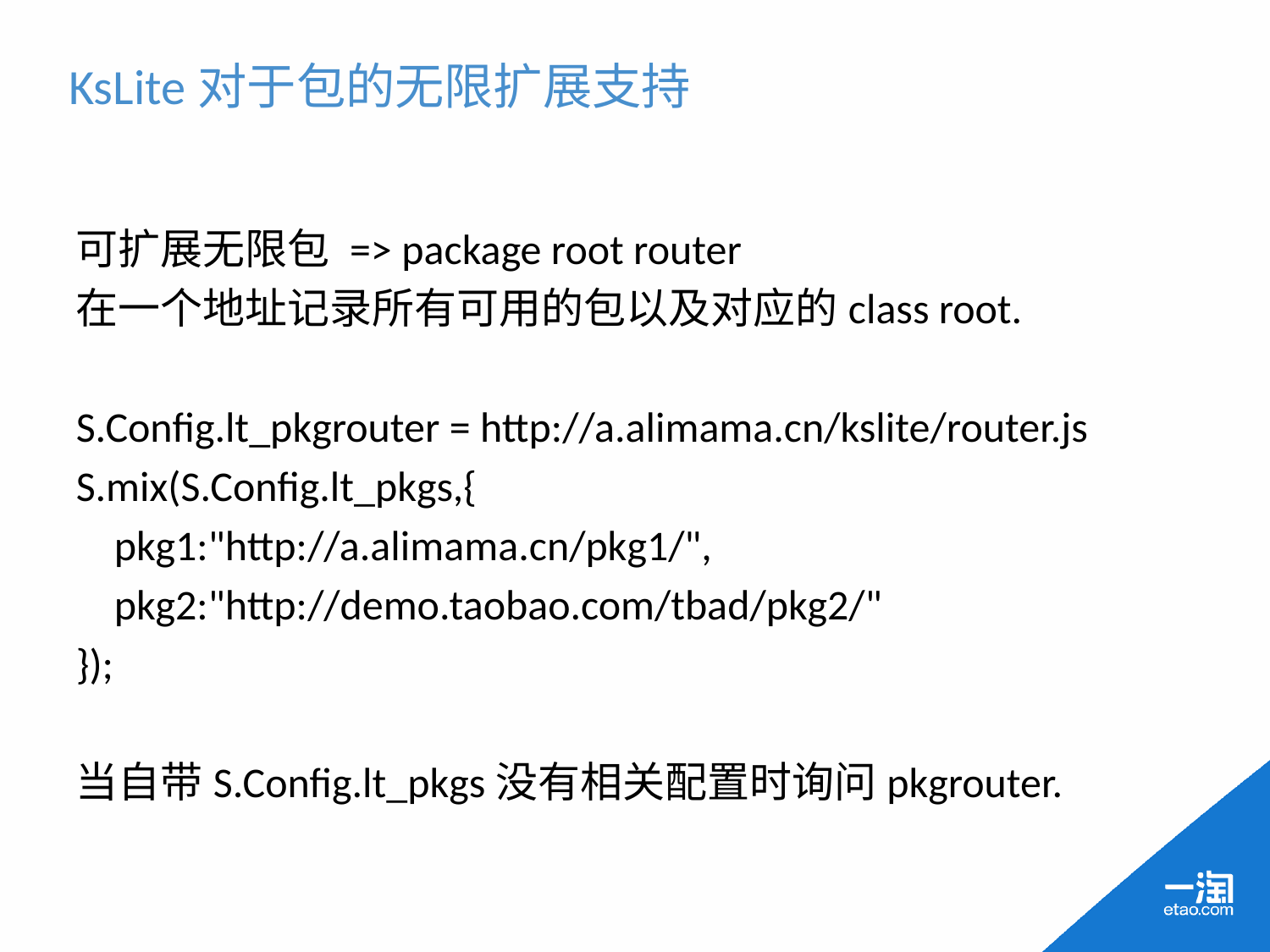

KsLite对于包的无限扩展支持
可扩展无限包 => package root router
在一个地址记录所有可用的包以及对应的class root.

S.Config.lt_pkgrouter = http://a.alimama.cn/kslite/router.js
S.mix(S.Config.lt_pkgs,{
    pkg1:"http://a.alimama.cn/pkg1/",
    pkg2:"http://demo.taobao.com/tbad/pkg2/"
});

当自带S.Config.lt_pkgs没有相关配置时询问pkgrouter.